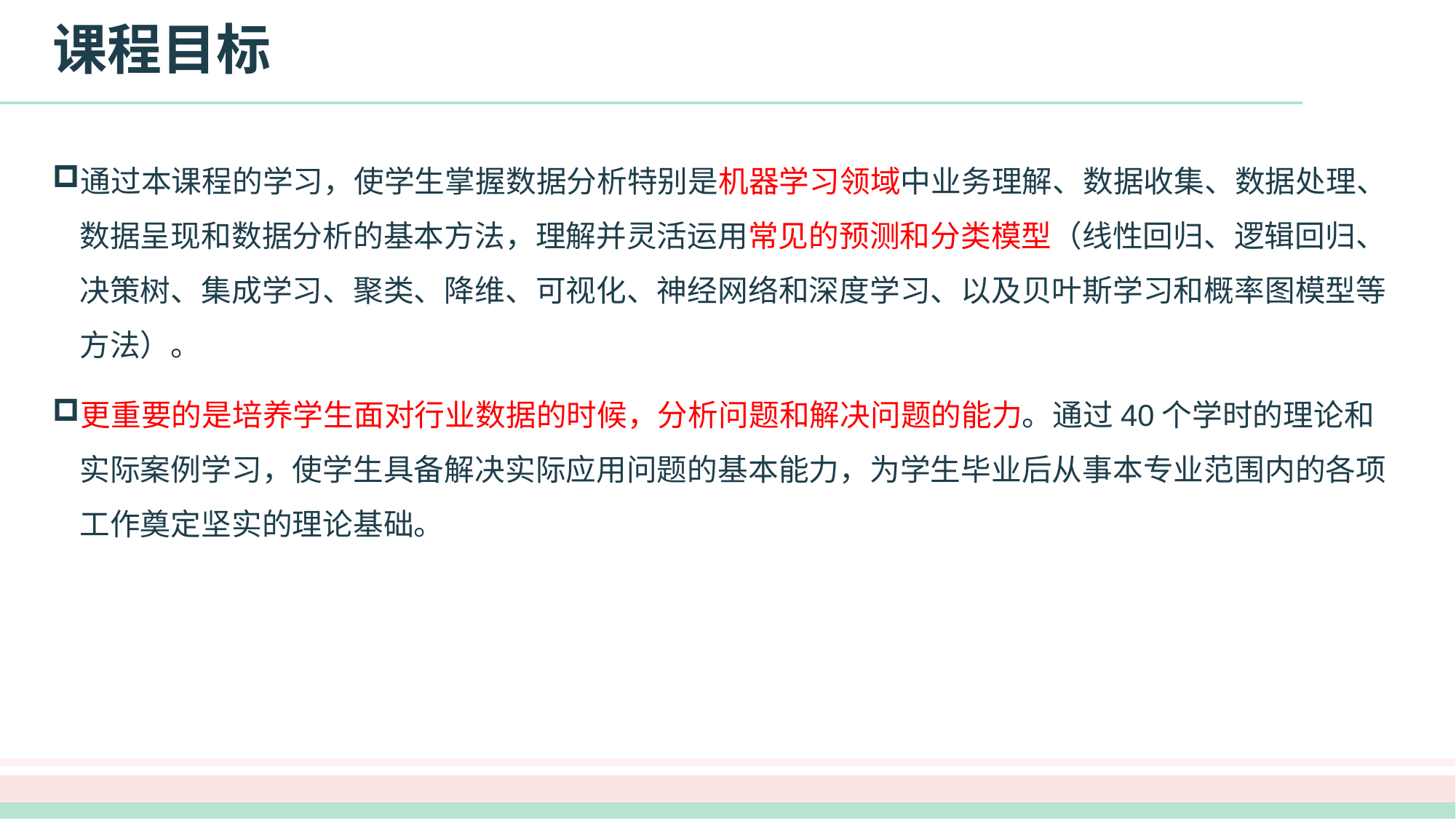

# 课程目标
通过本课程的学习，使学生掌握数据分析特别是机器学习领域中业务理解、数据收集、数据处理、数据呈现和数据分析的基本方法，理解并灵活运用常见的预测和分类模型（线性回归、逻辑回归、决策树、集成学习、聚类、降维、可视化、神经网络和深度学习、以及贝叶斯学习和概率图模型等方法）。
更重要的是培养学生面对行业数据的时候，分析问题和解决问题的能力。通过40个学时的理论和实际案例学习，使学生具备解决实际应用问题的基本能力，为学生毕业后从事本专业范围内的各项工作奠定坚实的理论基础。